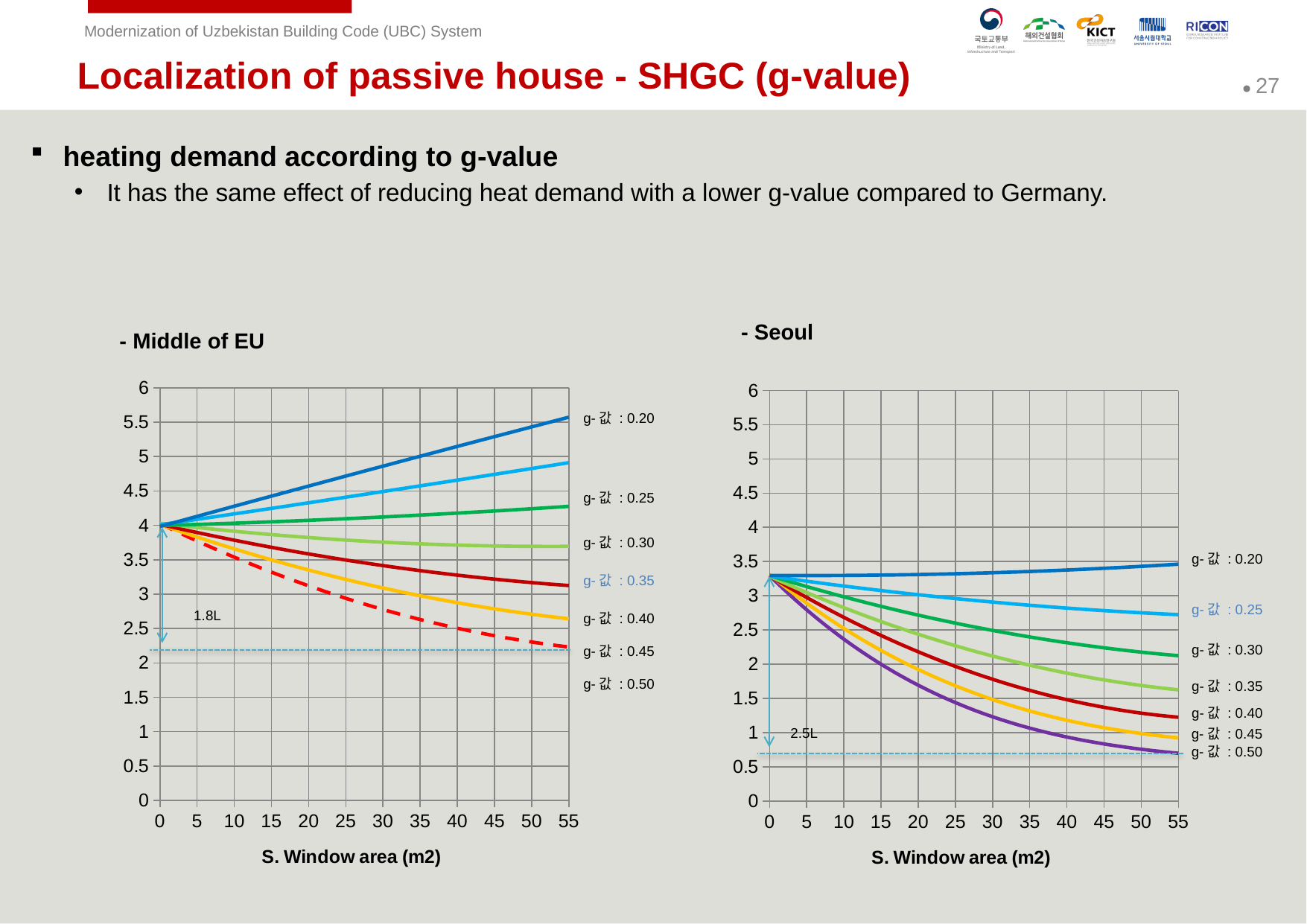

Localization of passive house - SHGC (g-value)
heating demand according to g-value
It has the same effect of reducing heat demand with a lower g-value compared to Germany.
- Seoul
- Middle of EU

### Chart

| Category | Ug = 0.8, G값 = 0.1 | Ug = 0.8, G값 = 0.15 | Ug = 0.8, G값 = 0.2 | Ug = 0.8, G값 = 0.25 | Ug = 0.8, G값 = 0.3 | Ug = 0.8, G값 = 0.35 | Ug = 0.8, G값 = 0.4 | Ug = 0.8, G값 = 0.45 | Ug = 0.8, G값 = 0.5 | Ug = 0.8, G값 = 0.55 | Ug = 0.8, G값 = 0.6 | Ug = 0.8, G값 = 0.1 | Ug = 0.8, G값 = 0.15 | Ug = 0.8, G값 = 0.2 | Ug = 0.8, G값 = 0.25 | Ug = 0.8, G값 = 0.3 | Ug = 0.8, G값 = 0.35 | Ug = 0.8, G값 = 0.4 | Ug = 0.8, G값 = 0.45 | Ug = 0.8, G값 = 0.5 | Ug = 0.8, G값 = 0.55 | Ug = 0.8, G값 = 0.6 | Ug = 0.8, G값 = 0.1 | Ug = 0.8, G값 = 0.15 | Ug = 0.8, G값 = 0.2 | Ug = 0.8, G값 = 0.25 | Ug = 0.8, G값 = 0.3 | Ug = 0.8, G값 = 0.35 | Ug = 0.8, G값 = 0.4 | Ug = 0.8, G값 = 0.45 | Ug = 0.8, G값 = 0.5 | Ug = 0.8, G값 = 0.55 | Ug = 0.8, G값 = 0.6 |
|---|---|---|---|---|---|---|---|---|---|---|---|---|---|---|---|---|---|---|---|---|---|---|---|---|---|---|---|---|---|---|---|---|---|

### Chart

| Category | Ug = 0.8, G값 = 0.1 | Ug = 0.8, G값 = 0.15 | Ug = 0.8, G값 = 0.2 | Ug = 0.8, G값 = 0.25 | Ug = 0.8, G값 = 0.3 | Ug = 0.8, G값 = 0.35 | Ug = 0.8, G값 = 0.4 | Ug = 0.8, G값 = 0.45 | Ug = 0.8, G값 = 0.5 | Ug = 0.8, G값 = 0.55 | Ug = 0.8, G값 = 0.6 |
|---|---|---|---|---|---|---|---|---|---|---|---|
g-값 : 0.20
g-값 : 0.25
g-값 : 0.30
g-값 : 0.20
g-값 : 0.35
g-값 : 0.25
1.8L
g-값 : 0.40
g-값 : 0.30
g-값 : 0.45
g-값 : 0.50
g-값 : 0.35
g-값 : 0.40
g-값 : 0.45
2.5L
g-값 : 0.50